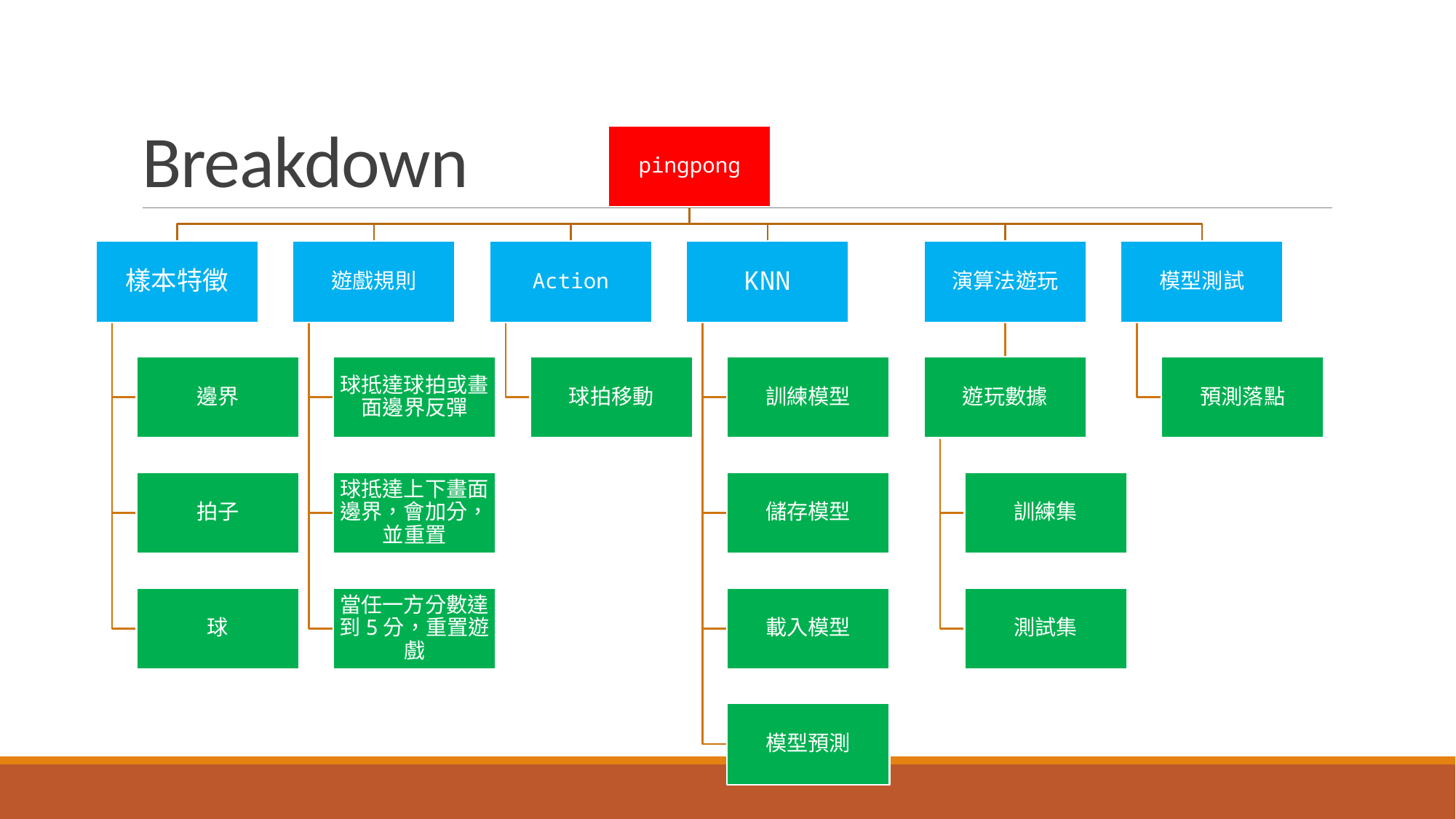

# Breakdown
pingpong
樣本特徵
邊界
拍子
球
遊戲規則
球抵達球拍或畫面邊界反彈
球抵達上下畫面邊界，會加分，並重置
當任一方分數達到5分，重置遊戲
Action
球拍移動
KNN
訓練模型
儲存模型
載入模型
模型預測
演算法遊玩
遊玩數據
訓練集
測試集
模型測試
預測落點